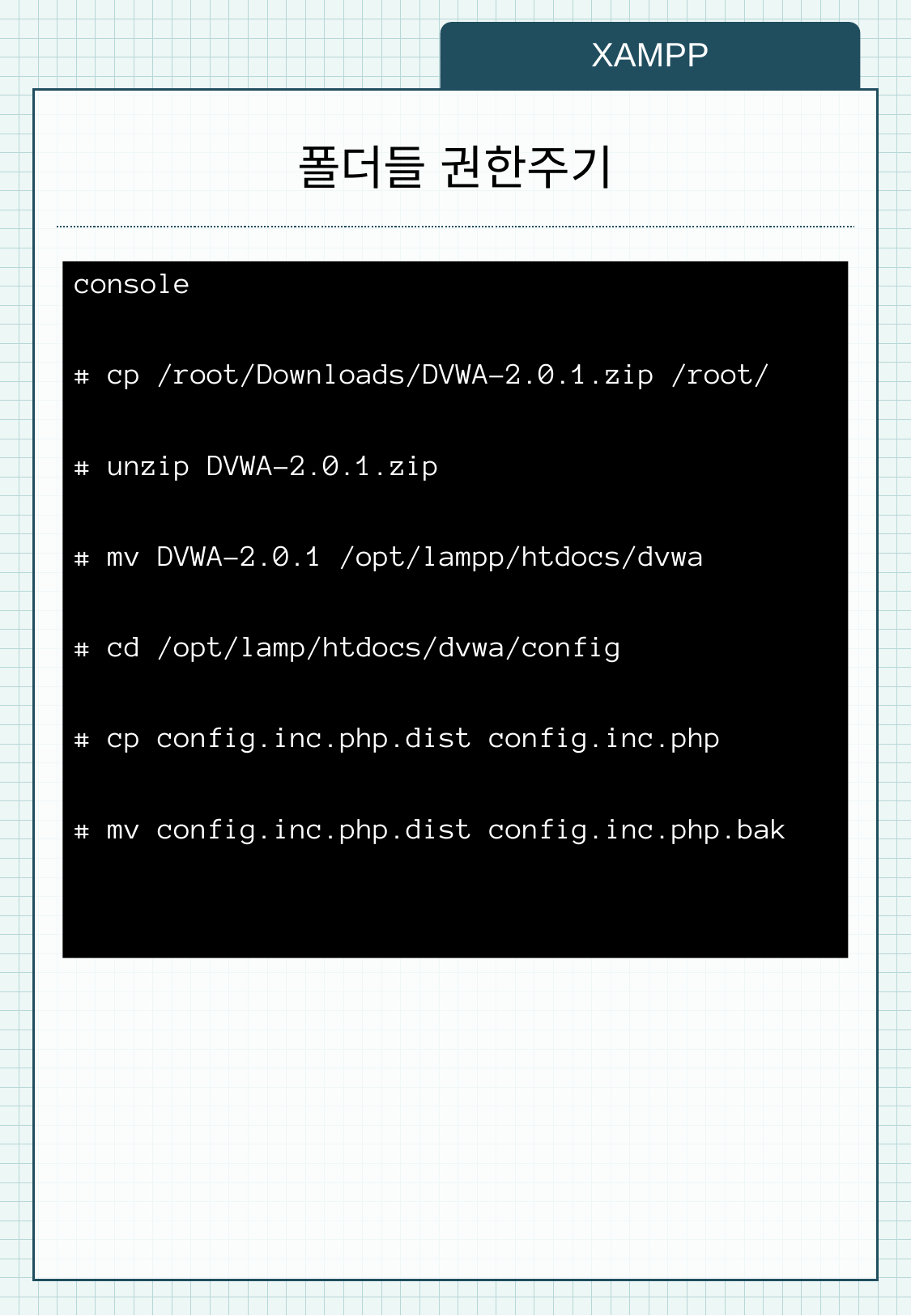

XAMPP

# 폴더들 권한주기
console

# cp /root/Downloads/DVWA-2.0.1.zip /root/

# unzip DVWA-2.0.1.zip

# mv DVWA-2.0.1 /opt/lampp/htdocs/dvwa

# cd /opt/lamp/htdocs/dvwa/config

# cp config.inc.php.dist config.inc.php

# mv config.inc.php.dist config.inc.php.bak